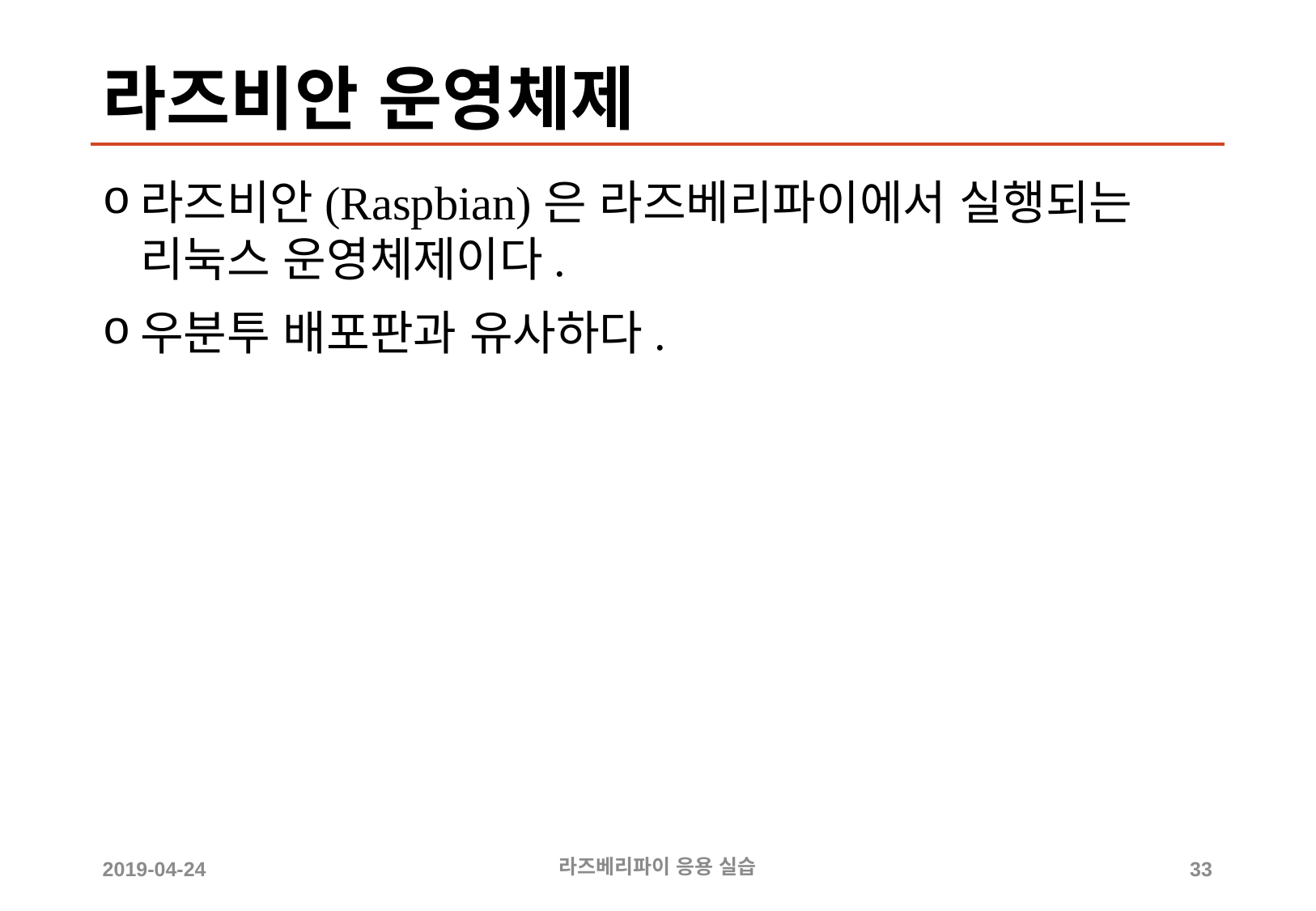

# 라즈비안 운영체제
라즈비안(Raspbian)은 라즈베리파이에서 실행되는 리눅스 운영체제이다.
우분투 배포판과 유사하다.
2019-04-24
라즈베리파이 응용 실습
33